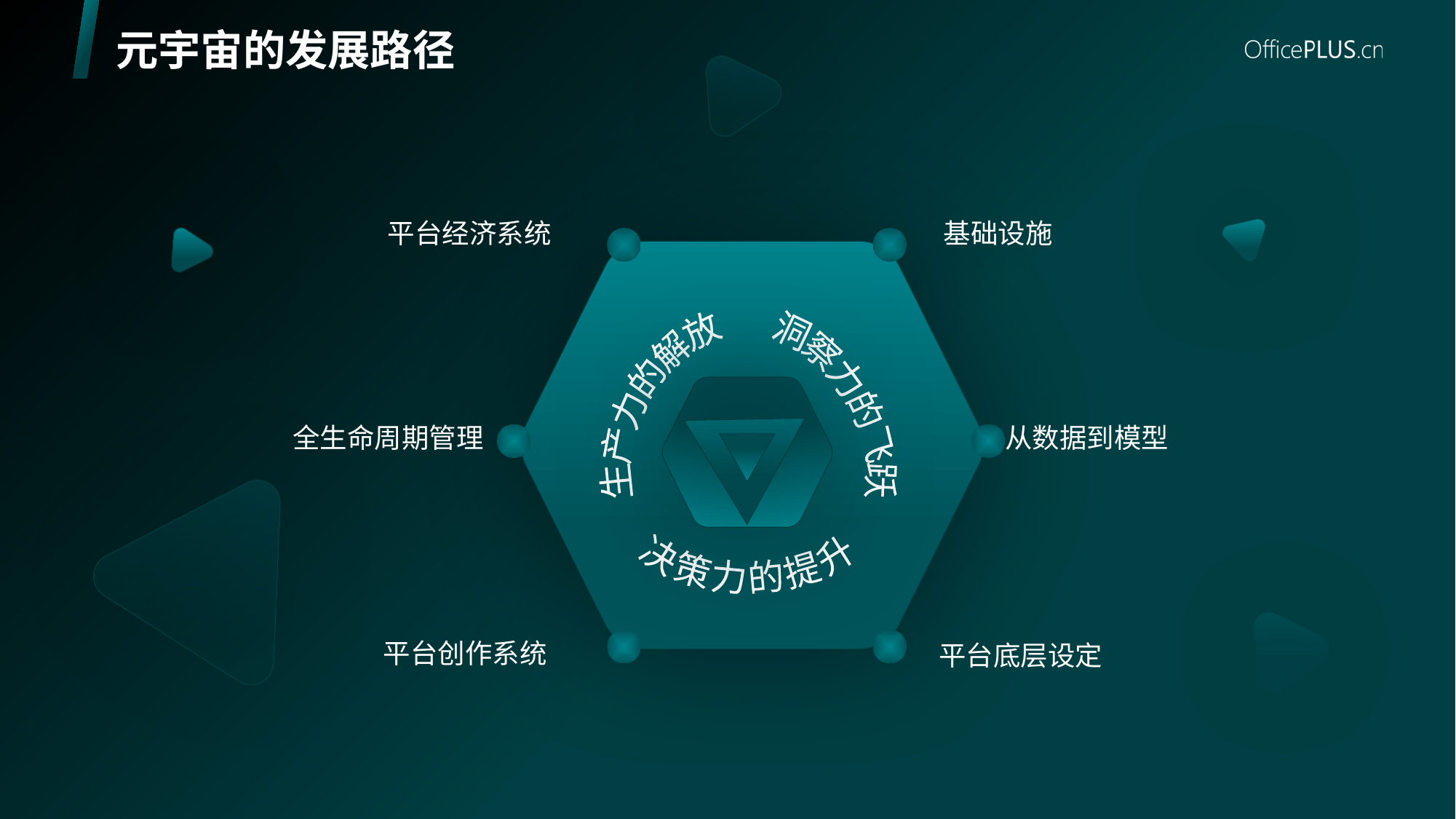

# 元宇宙的发展路径

平台经济系统
基础设施

生产力的解放
洞察力的飞跃

全生命周期管理
从数据到模型

决策力的提升

平台创作系统
平台底层设定